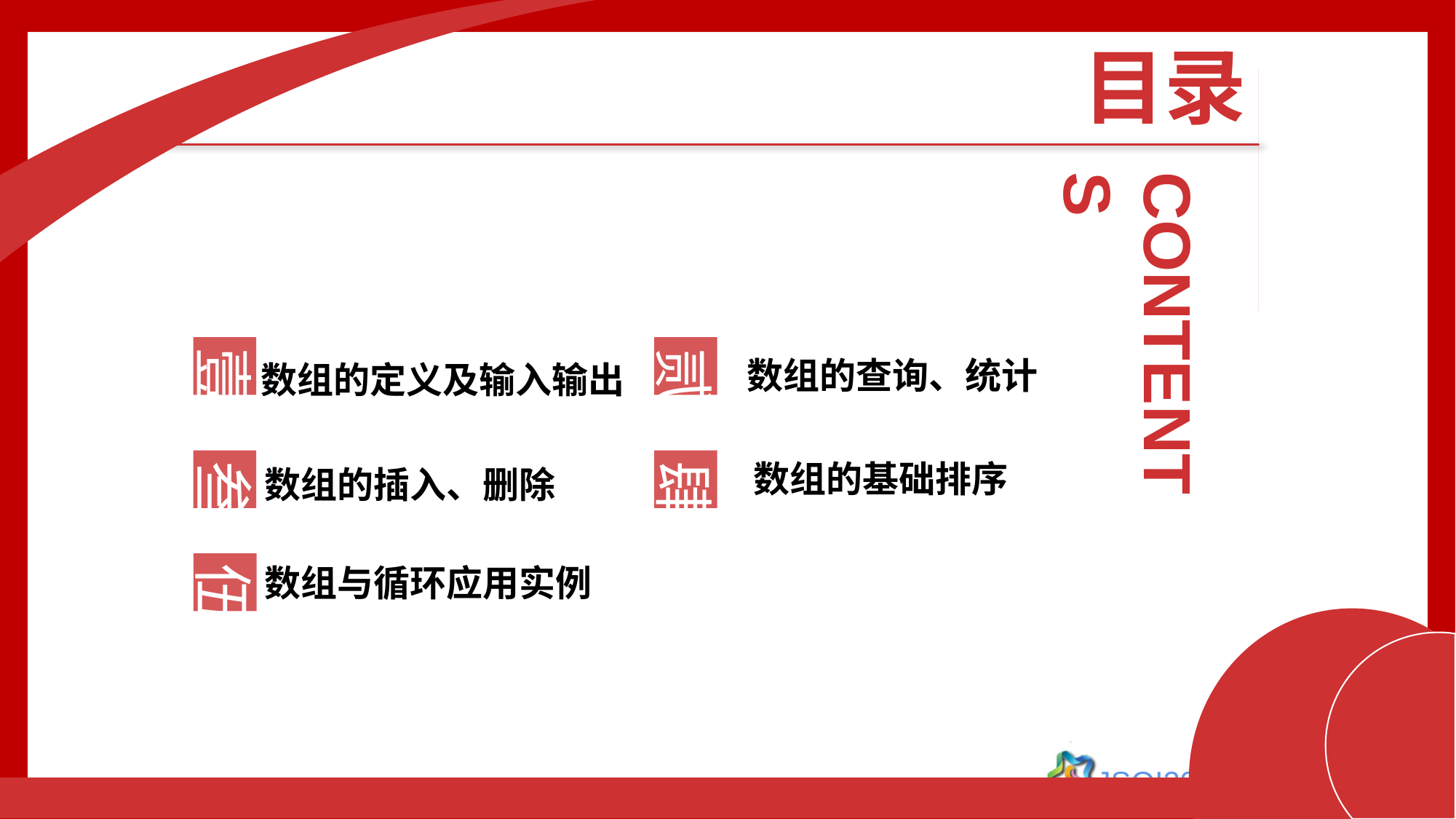

目录
CONTENTS
壹
贰
数组的查询、统计
数组的定义及输入输出
叁
肆
数组的基础排序
数组的插入、删除
伍
数组与循环应用实例